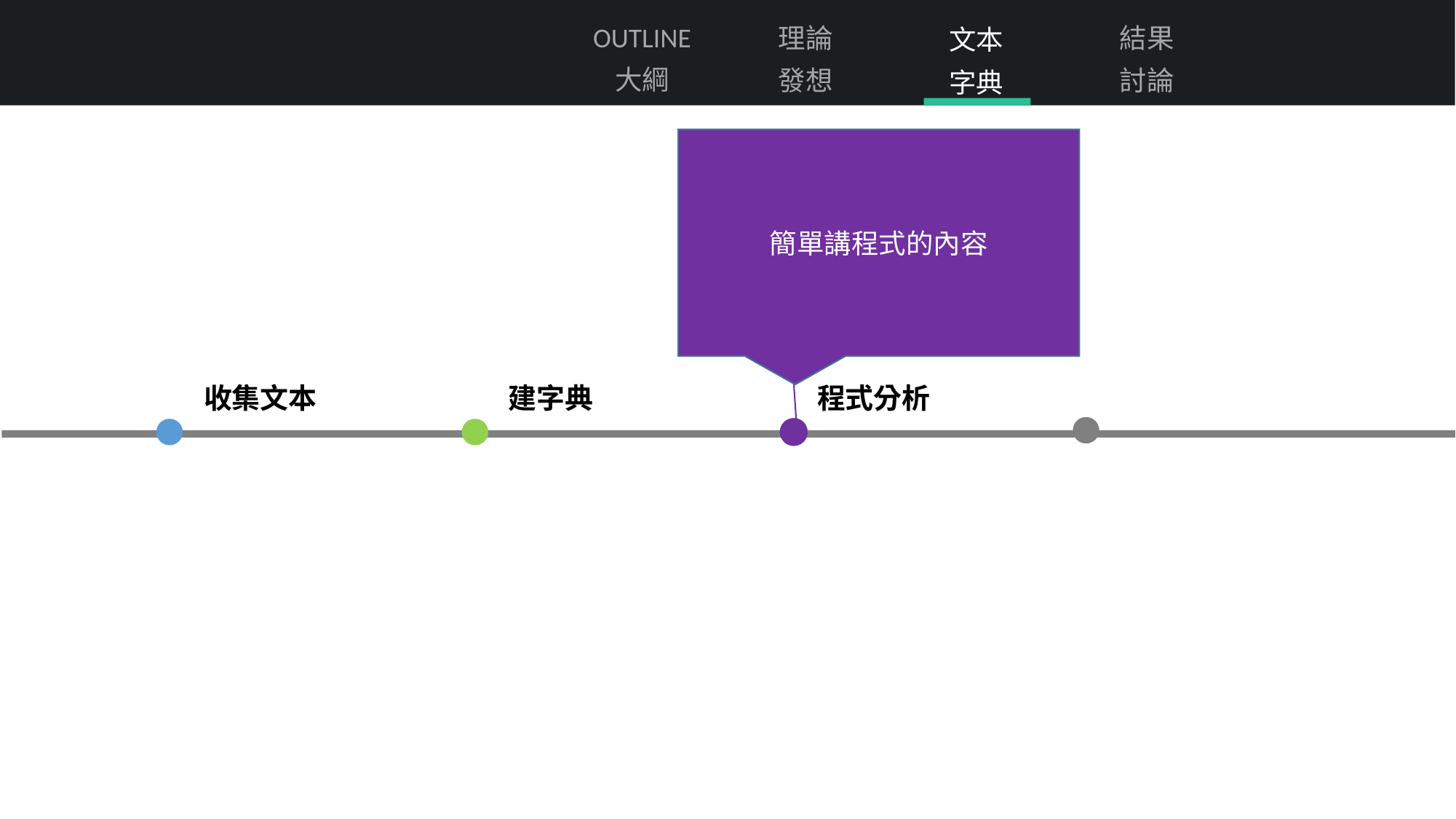

OUTLINE
大綱
結果
討論
理論
發想
文本
字典

簡單講程式的內容
点击此处添加标题
顶部“开始”面板中可以对字体、字号、颜色、行距等进行修改。

收集文本
建字典
程式分析